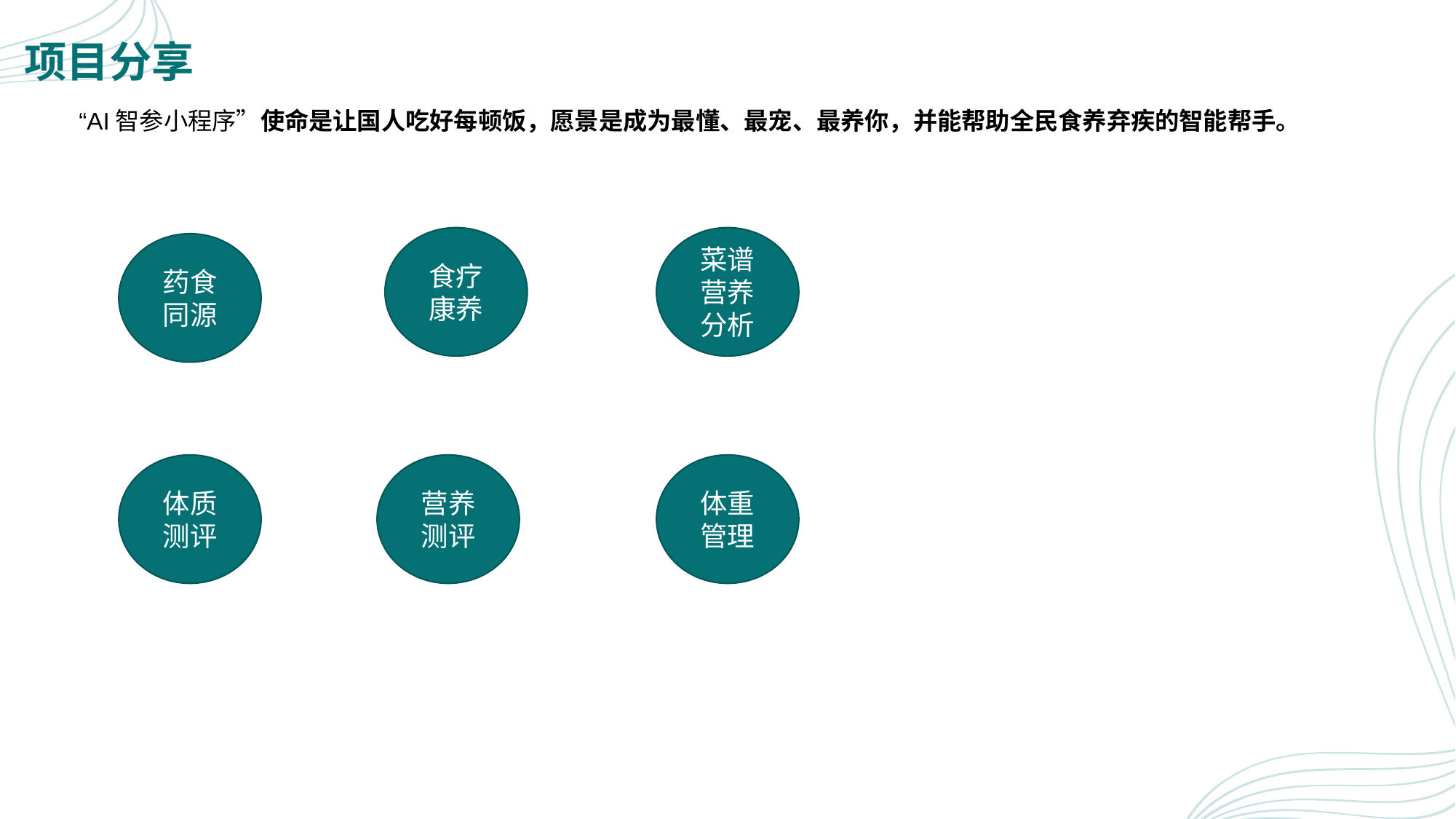

# 项目分享
“AI智参小程序”使命是让国人吃好每顿饭，愿景是成为最懂、最宠、最养你，并能帮助全民食养弃疾的智能帮手。
食疗康养
菜谱营养分析
药食同源
体质测评
营养测评
体重管理